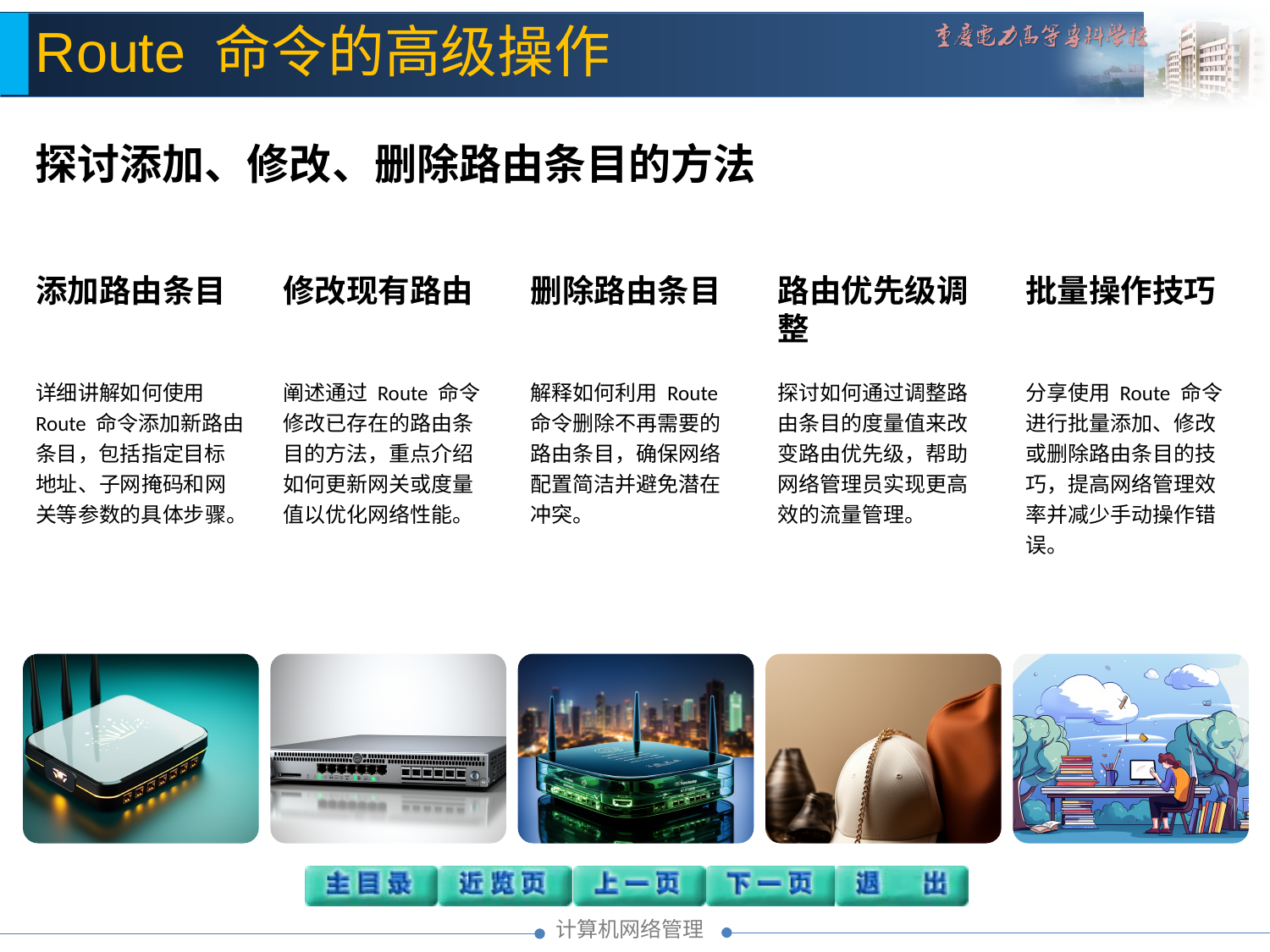

Route 命令的高级操作
探讨添加、修改、删除路由条目的方法
添加路由条目
详细讲解如何使用 Route 命令添加新路由条目，包括指定目标地址、子网掩码和网关等参数的具体步骤。

修改现有路由
阐述通过 Route 命令修改已存在的路由条目的方法，重点介绍如何更新网关或度量值以优化网络性能。

删除路由条目
解释如何利用 Route 命令删除不再需要的路由条目，确保网络配置简洁并避免潜在冲突。

路由优先级调整
探讨如何通过调整路由条目的度量值来改变路由优先级，帮助网络管理员实现更高效的流量管理。

批量操作技巧
分享使用 Route 命令进行批量添加、修改或删除路由条目的技巧，提高网络管理效率并减少手动操作错误。